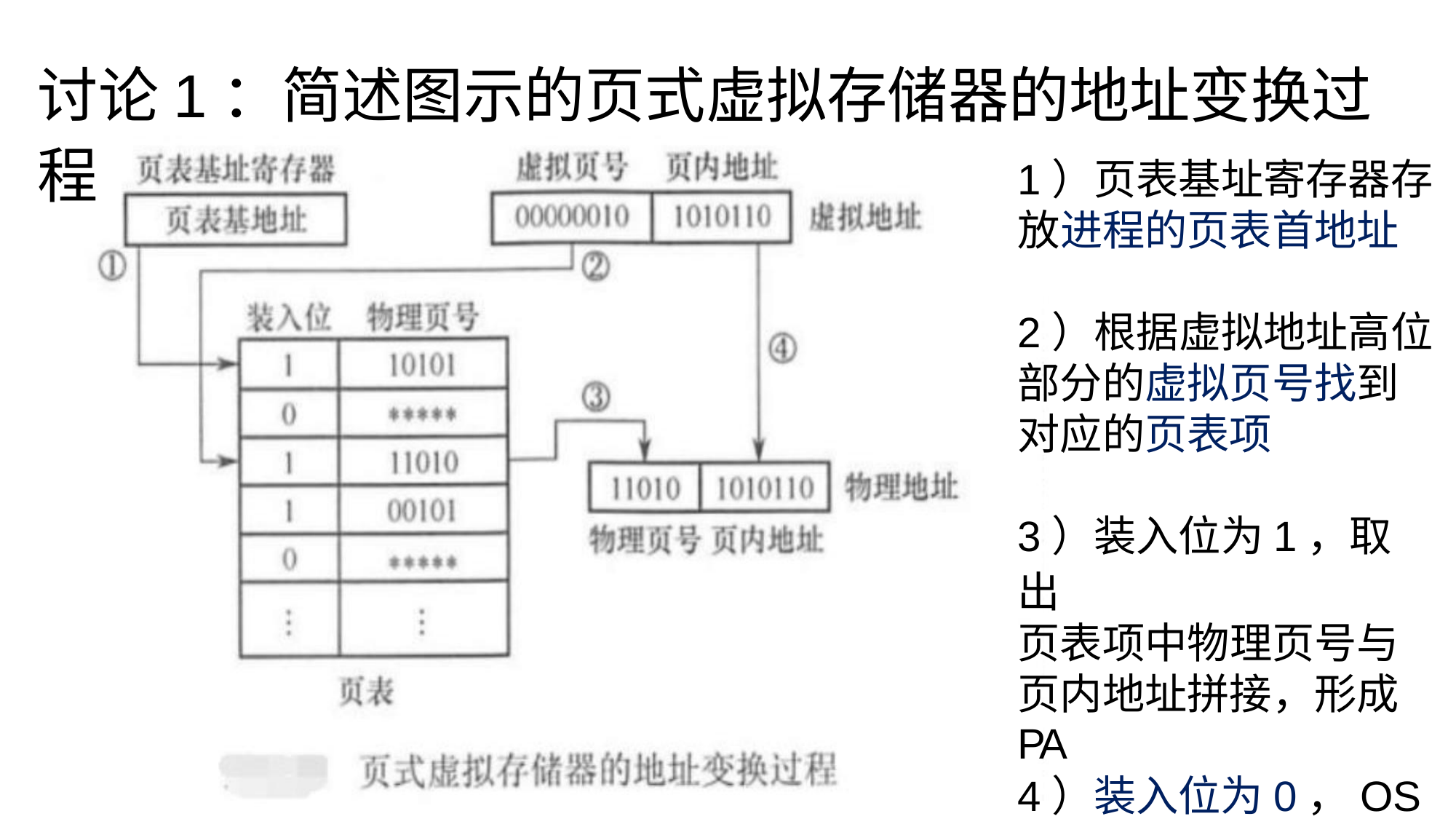

讨论1：简述图示的页式虚拟存储器的地址变换过程
1）页表基址寄存器存
放进程的页表首地址
2）根据虚拟地址高位
部分的虚拟页号找到
对应的页表项
3）装入位为1，取出
页表项中物理页号与
页内地址拼接，形成
PA
4）装入位为0，OS缺
页处理